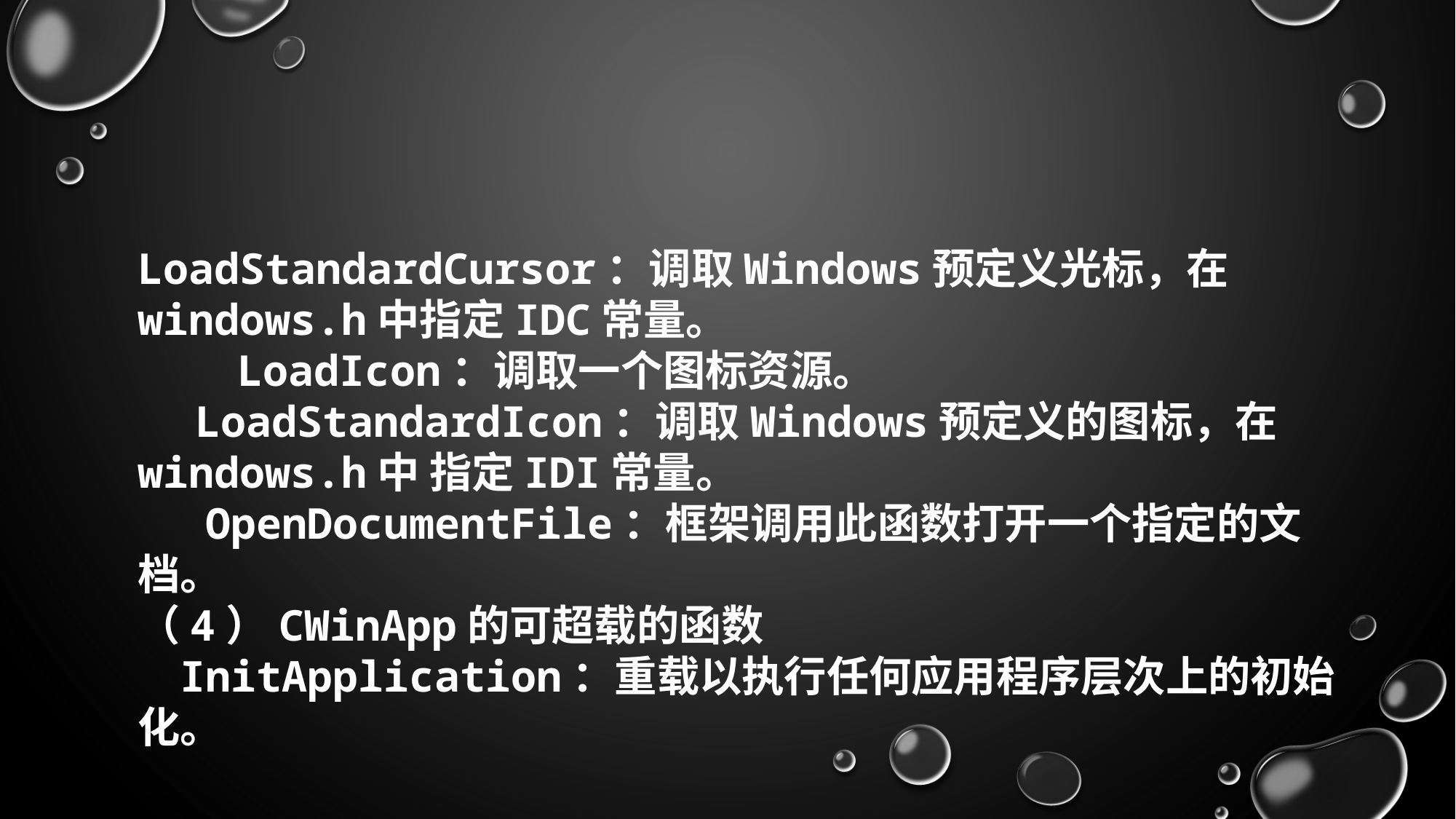

LoadStandardCursor：调取Windows预定义光标，在windows.h中指定IDC常量。
        LoadIcon：调取一个图标资源。
    LoadStandardIcon：调取Windows预定义的图标，在windows.h中 指定IDI常量。
     OpenDocumentFile：框架调用此函数打开一个指定的文档。
（4）CWinApp的可超载的函数
    InitApplication：重载以执行任何应用程序层次上的初始化。
29